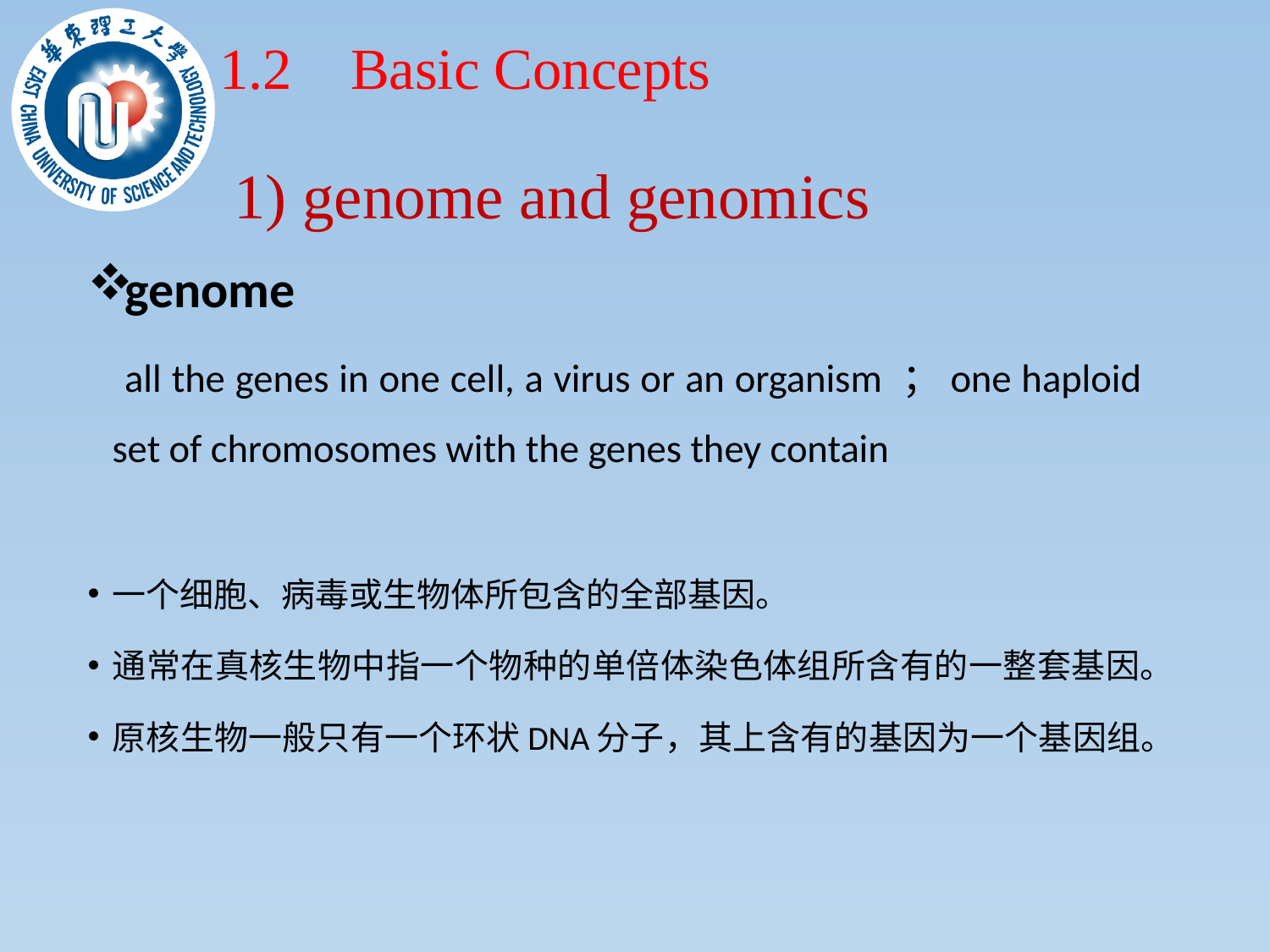

# 1.2    Basic Concepts 1) genome and genomics

genome
    all the genes in one cell, a virus or an organism ；one haploid set of chromosomes with the genes they contain

一个细胞、病毒或生物体所包含的全部基因。
通常在真核生物中指一个物种的单倍体染色体组所含有的一整套基因。
原核生物一般只有一个环状DNA分子，其上含有的基因为一个基因组。